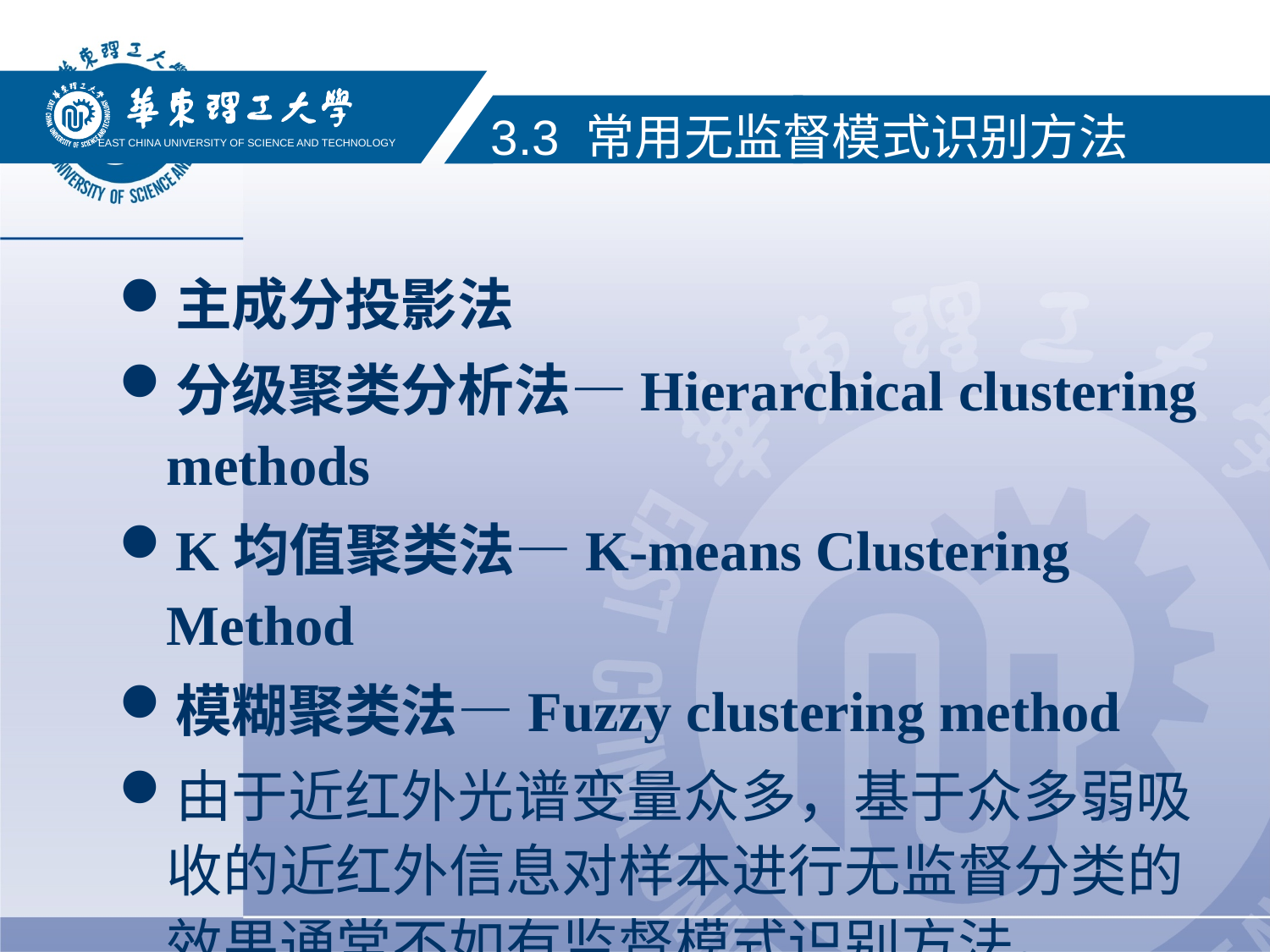

#

EAST CHINA UNIVERSITY OF SCIENCE AND TECHNOLOGY

3.3 常用无监督模式识别方法
主成分投影法
分级聚类分析法—Hierarchical clustering methods
K均值聚类法—K-means Clustering Method
模糊聚类法—Fuzzy clustering method
由于近红外光谱变量众多，基于众多弱吸收的近红外信息对样本进行无监督分类的效果通常不如有监督模式识别方法。